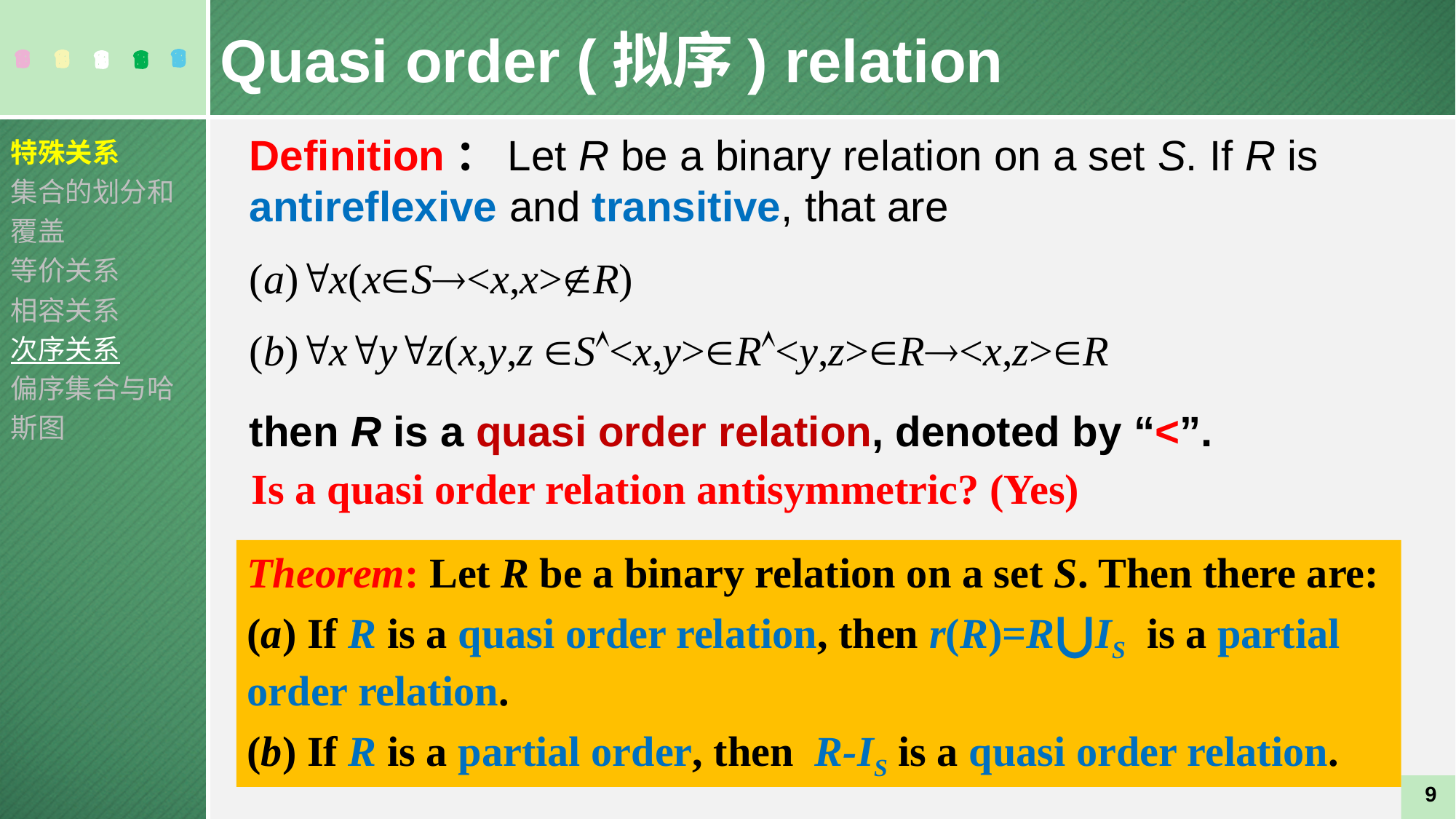

Quasi order (拟序) relation

Definition：Let R be a binary relation on a set S. If R is antireflexive and transitive, that are
(a)∀x(x∈S→<x,x>∉R)
(b)∀x∀y∀z(x,y,z ∈S∧<x,y>∈R∧<y,z>∈R→<x,z>∈R
特殊关系
集合的划分和覆盖
等价关系
相容关系
次序关系
偏序集合与哈斯图

then R is a quasi order relation, denoted by “<”.
Is a quasi order relation antisymmetric? (Yes)
Theorem: Let R be a binary relation on a set S. Then there are:
(a) If R is a quasi order relation, then r(R)=R⋃IS  is a partial order relation.
(b) If R is a partial order, then  R-IS is a quasi order relation.
9